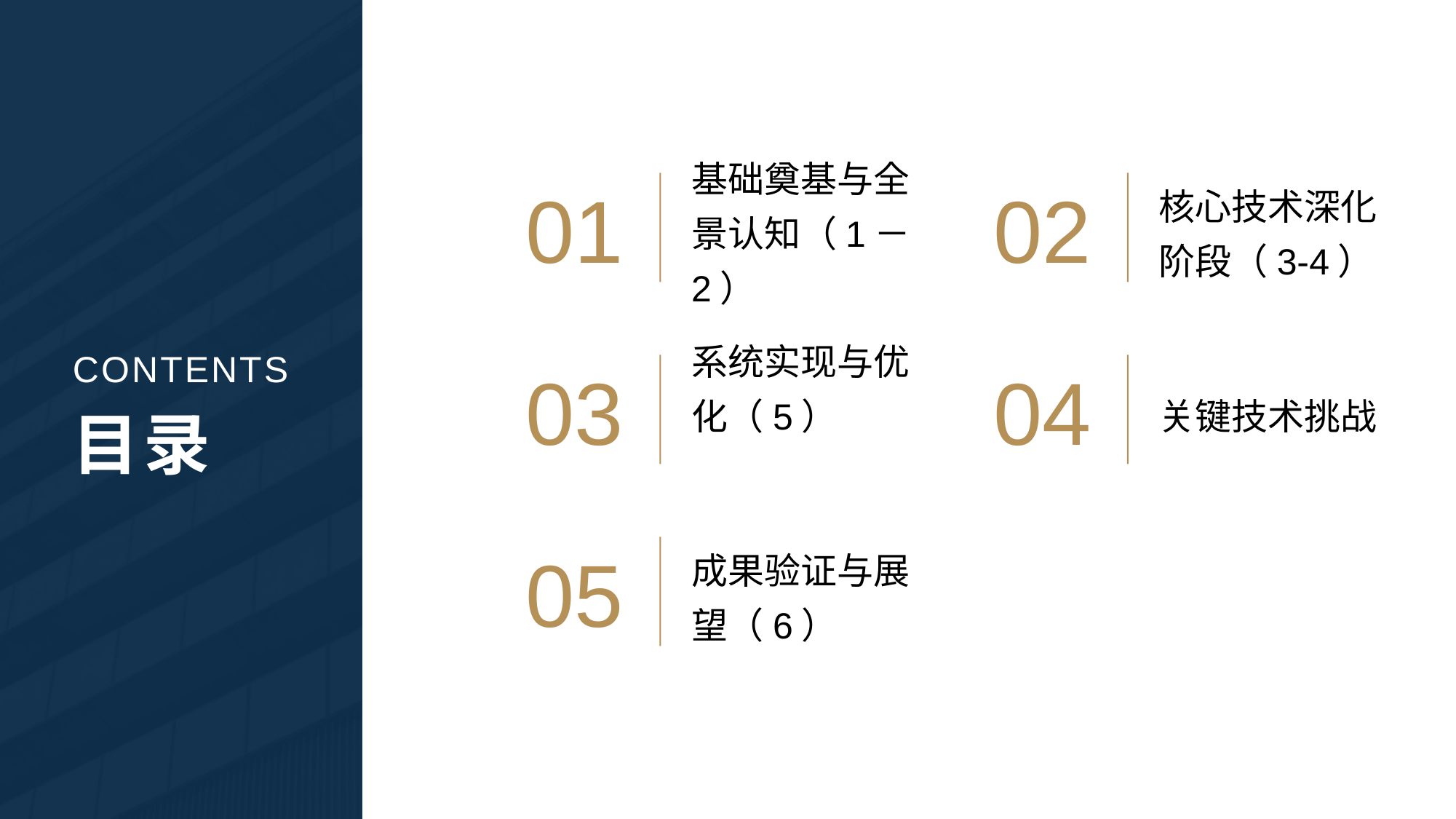

01
02

基础奠基与全景认知（1－2）

核心技术深化阶段（3-4）
03
04

系统实现与优化（5）

关键技术挑战
05

成果验证与展望（6）
CONTENTS
目录